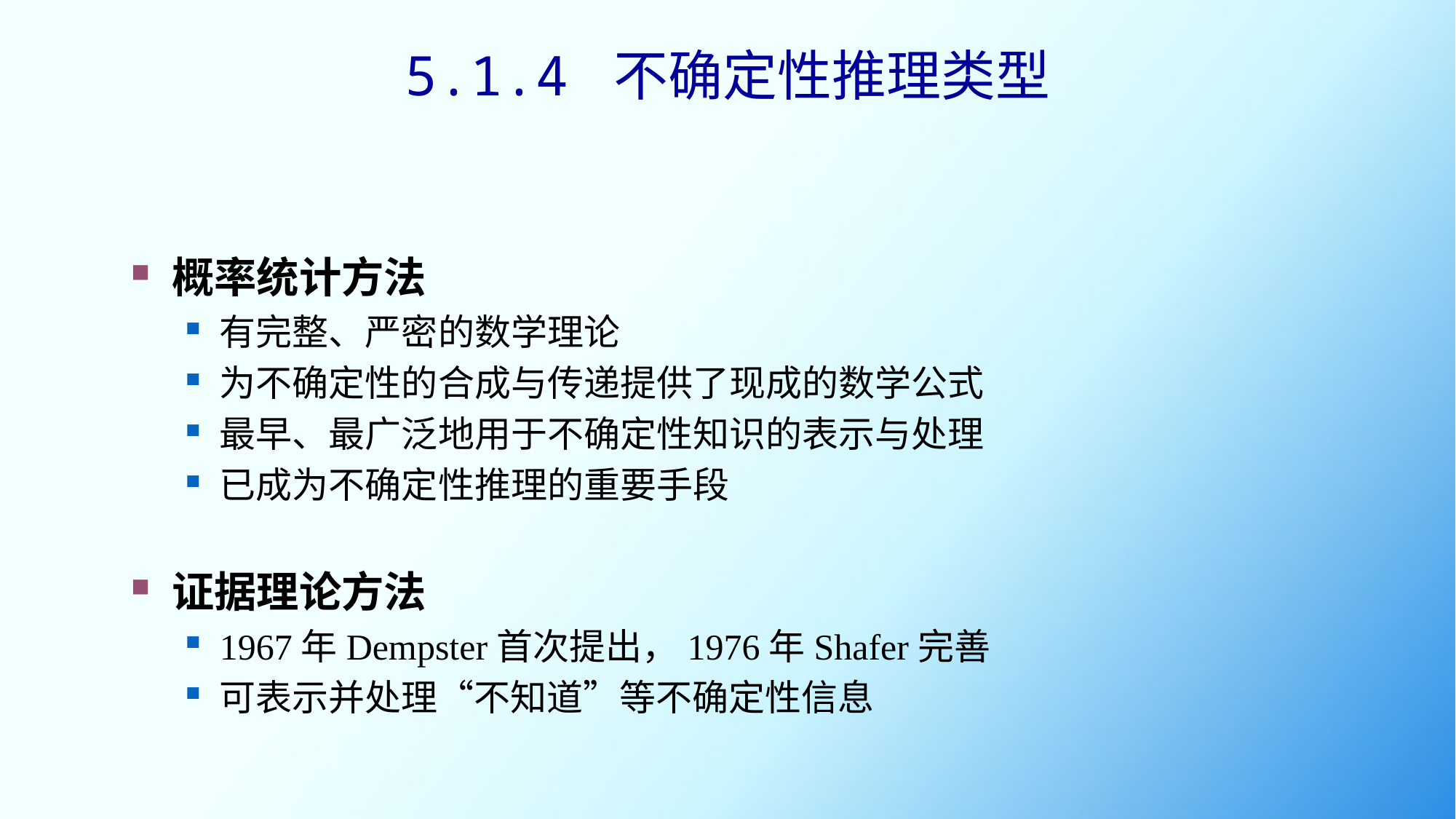

5.1.4 不确定性推理类型

概率统计方法
有完整、严密的数学理论
为不确定性的合成与传递提供了现成的数学公式
最早、最广泛地用于不确定性知识的表示与处理
已成为不确定性推理的重要手段

证据理论方法
1967年Dempster首次提出，1976年Shafer完善
可表示并处理“不知道”等不确定性信息